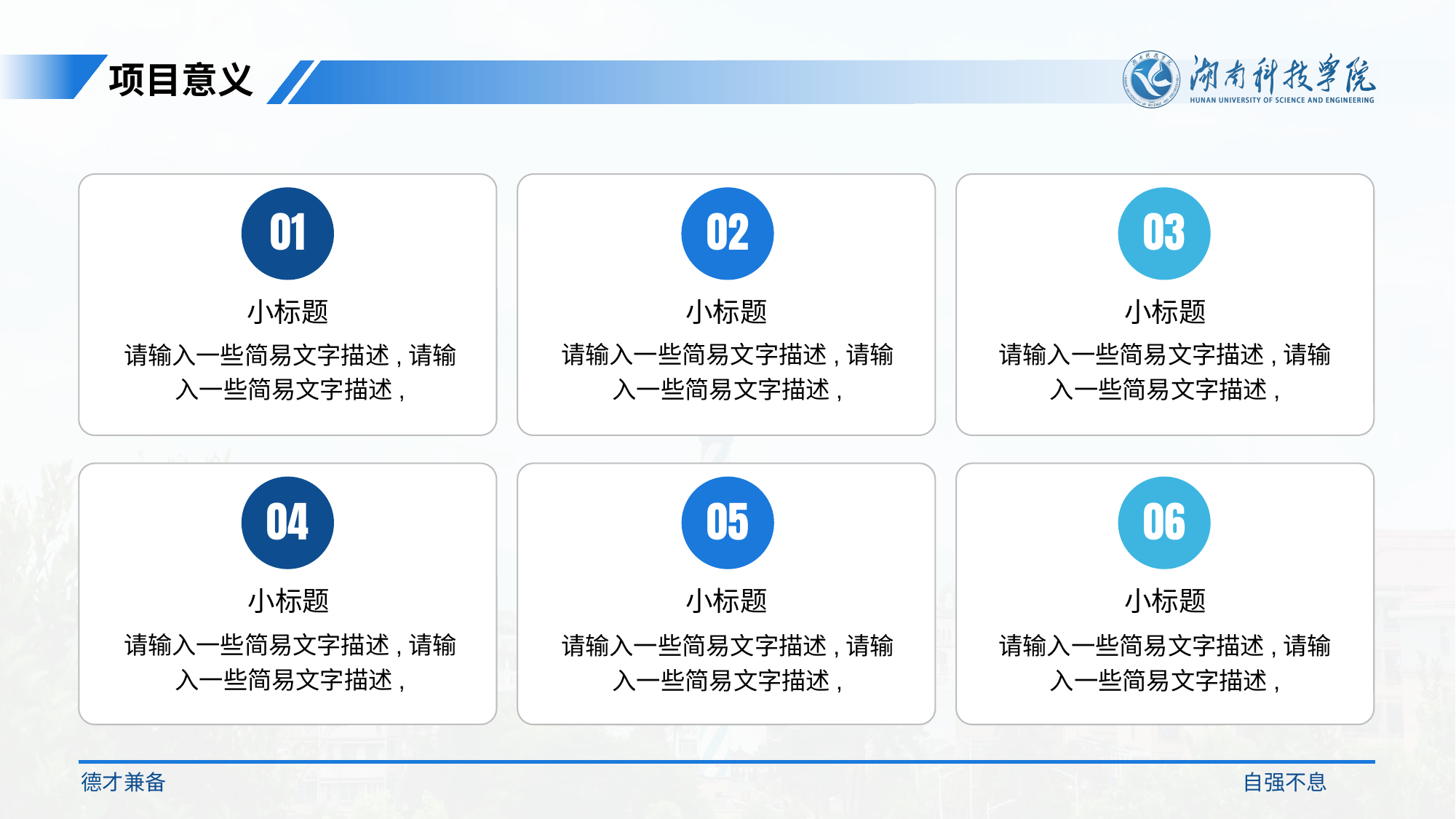

项目意义

01

02

03

小标题
小标题
小标题
请输入一些简易文字描述,请输入一些简易文字描述,
请输入一些简易文字描述,请输入一些简易文字描述,
请输入一些简易文字描述,请输入一些简易文字描述,

04

05

06

小标题
小标题
小标题
请输入一些简易文字描述,请输入一些简易文字描述,
请输入一些简易文字描述,请输入一些简易文字描述,
请输入一些简易文字描述,请输入一些简易文字描述,